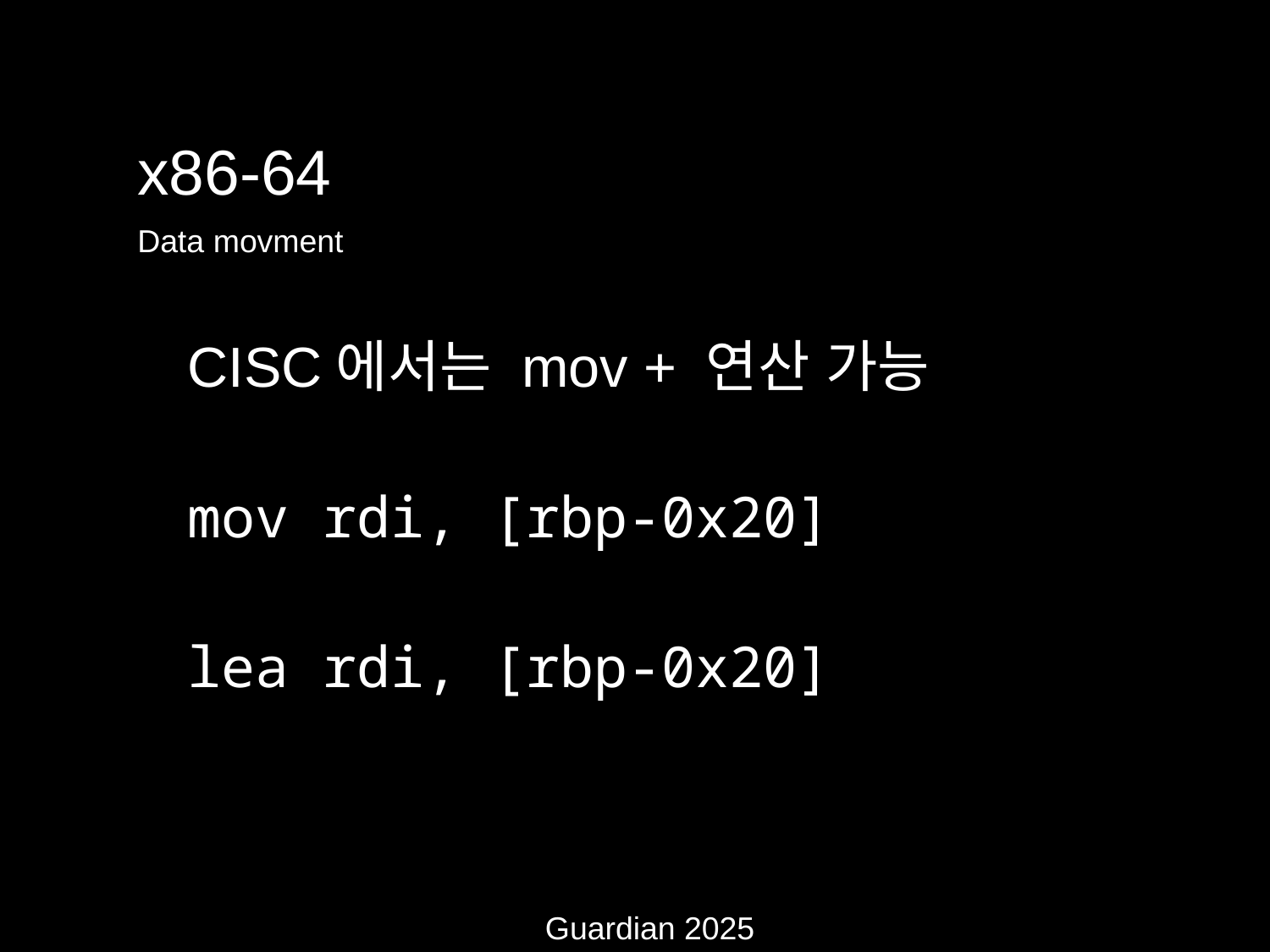

x86-64
Data movment
CISC에서는 mov + 연산 가능
mov rdi, [rbp-0x20]

lea rdi, [rbp-0x20]